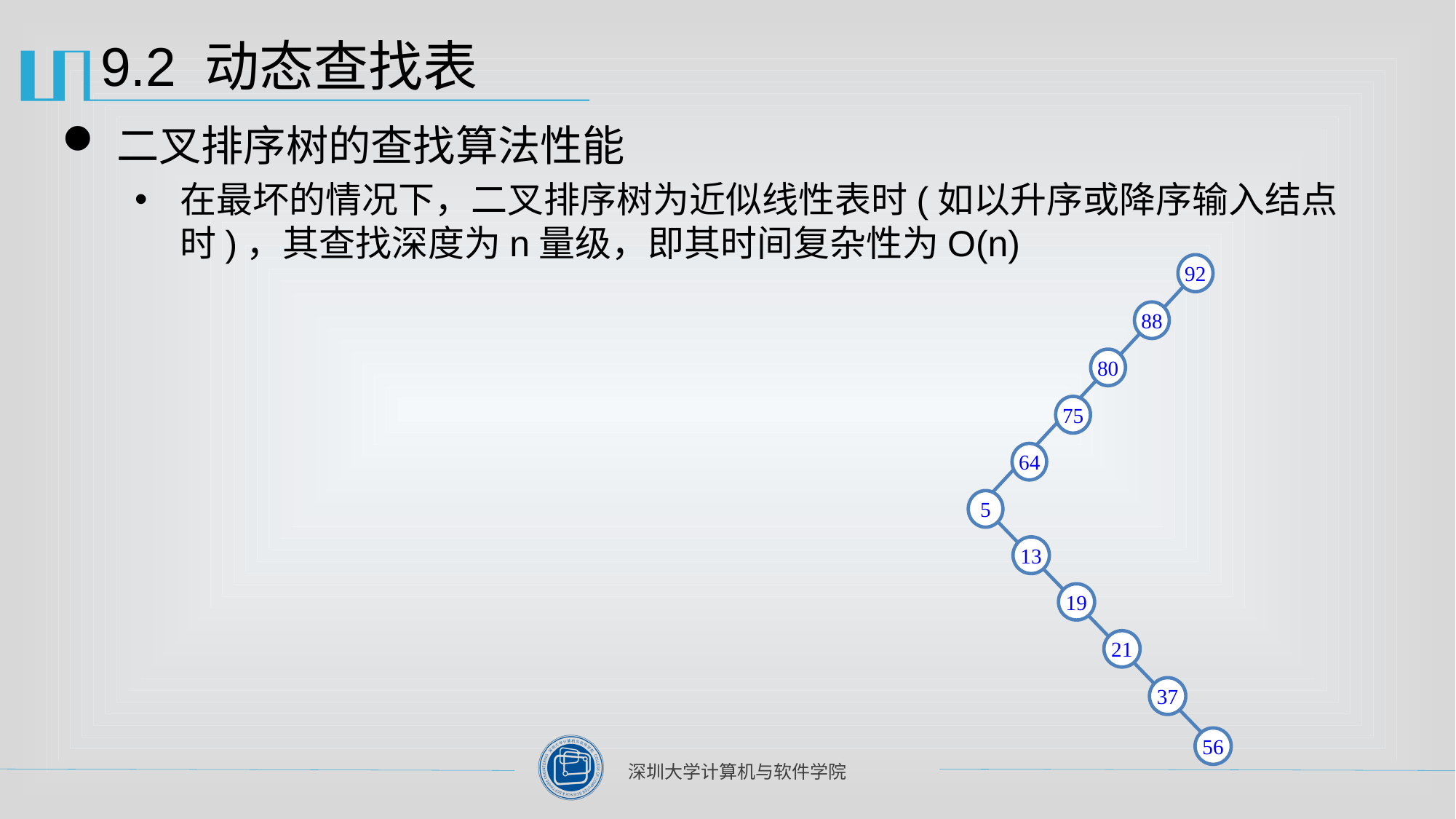

# 9.2 动态查找表
二叉排序树的查找算法性能
在最坏的情况下，二叉排序树为近似线性表时(如以升序或降序输入结点时)，其查找深度为n量级，即其时间复杂性为O(n)

92

88
80
75
64
5

13
19
21
37
56
57